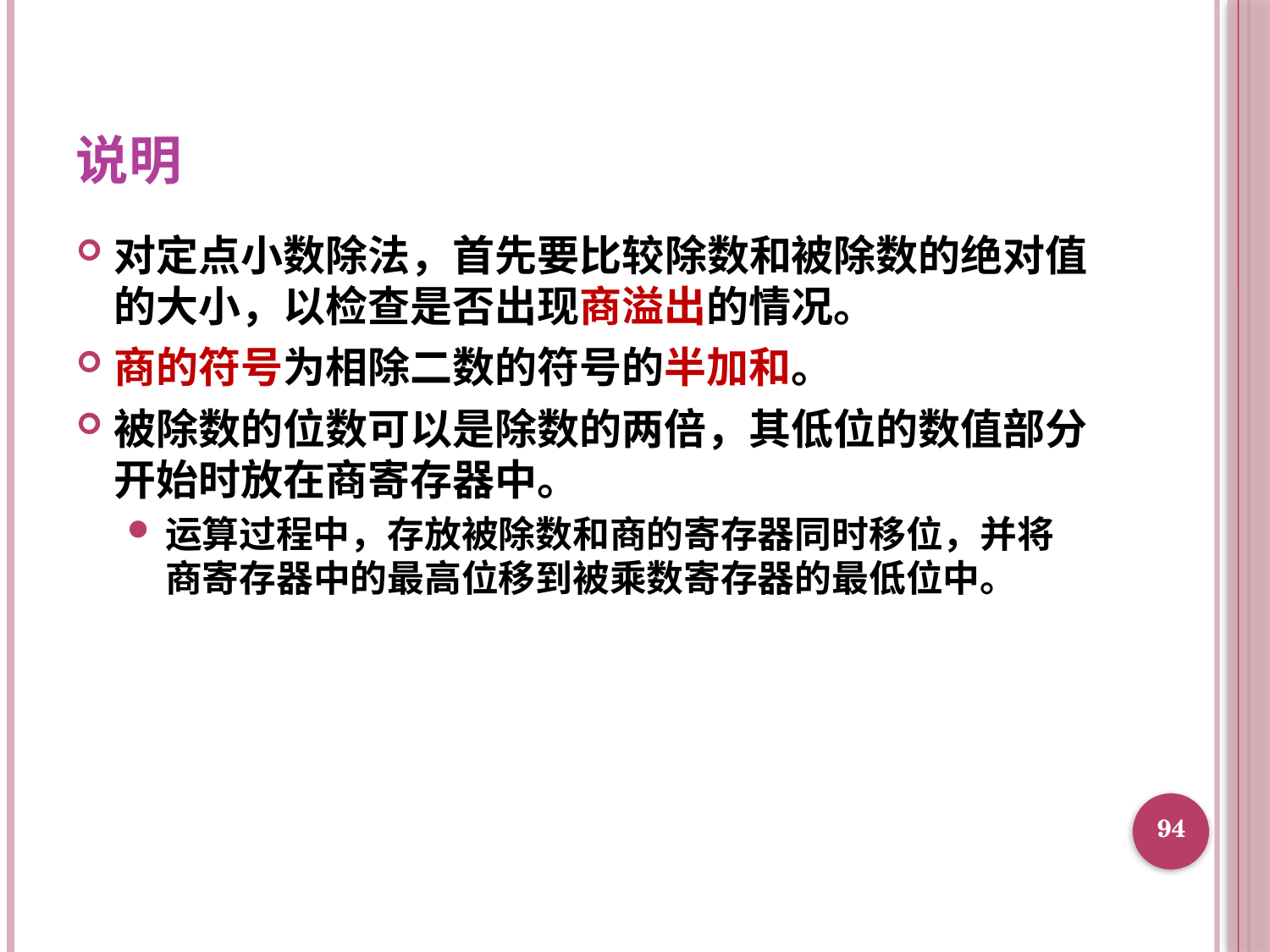

# 说明
对定点小数除法，首先要比较除数和被除数的绝对值的大小，以检查是否出现商溢出的情况。
商的符号为相除二数的符号的半加和。
被除数的位数可以是除数的两倍，其低位的数值部分开始时放在商寄存器中。
运算过程中，存放被除数和商的寄存器同时移位，并将商寄存器中的最高位移到被乘数寄存器的最低位中。

94